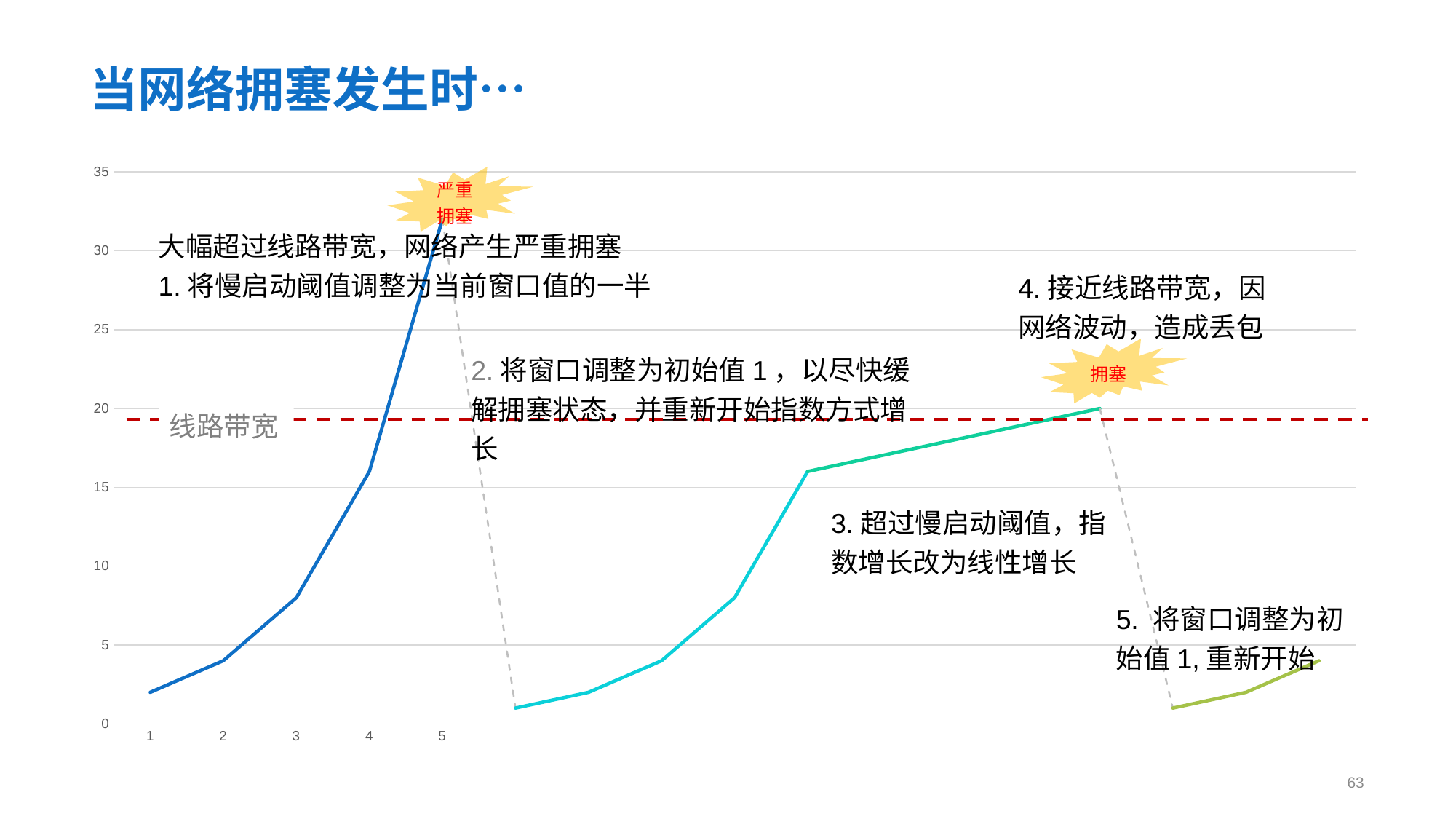

# 当网络拥塞发生时…

### Chart

| Category |  |  |  |  |  |  |
|---|---|---|---|---|---|---|
严重
拥塞
大幅超过线路带宽，网络产生严重拥塞
1.将慢启动阈值调整为当前窗口值的一半
4.接近线路带宽，因网络波动，造成丢包
拥塞
2.将窗口调整为初始值1，以尽快缓解拥塞状态，并重新开始指数方式增长
线路带宽
3.超过慢启动阈值，指数增长改为线性增长
5. 将窗口调整为初始值1,重新开始
63